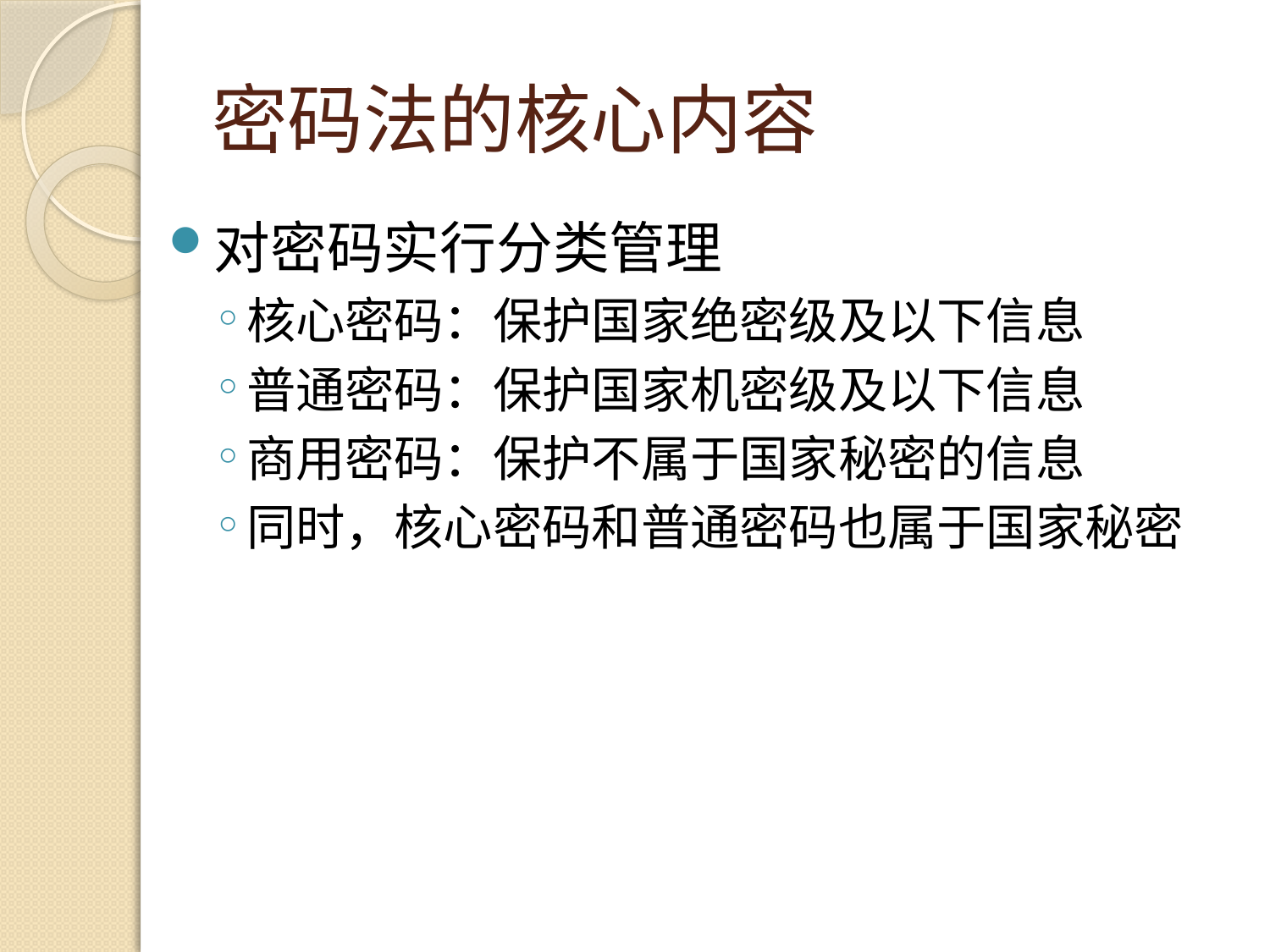

# 密码法的核心内容
对密码实行分类管理
核心密码：保护国家绝密级及以下信息
普通密码：保护国家机密级及以下信息
商用密码：保护不属于国家秘密的信息
同时，核心密码和普通密码也属于国家秘密